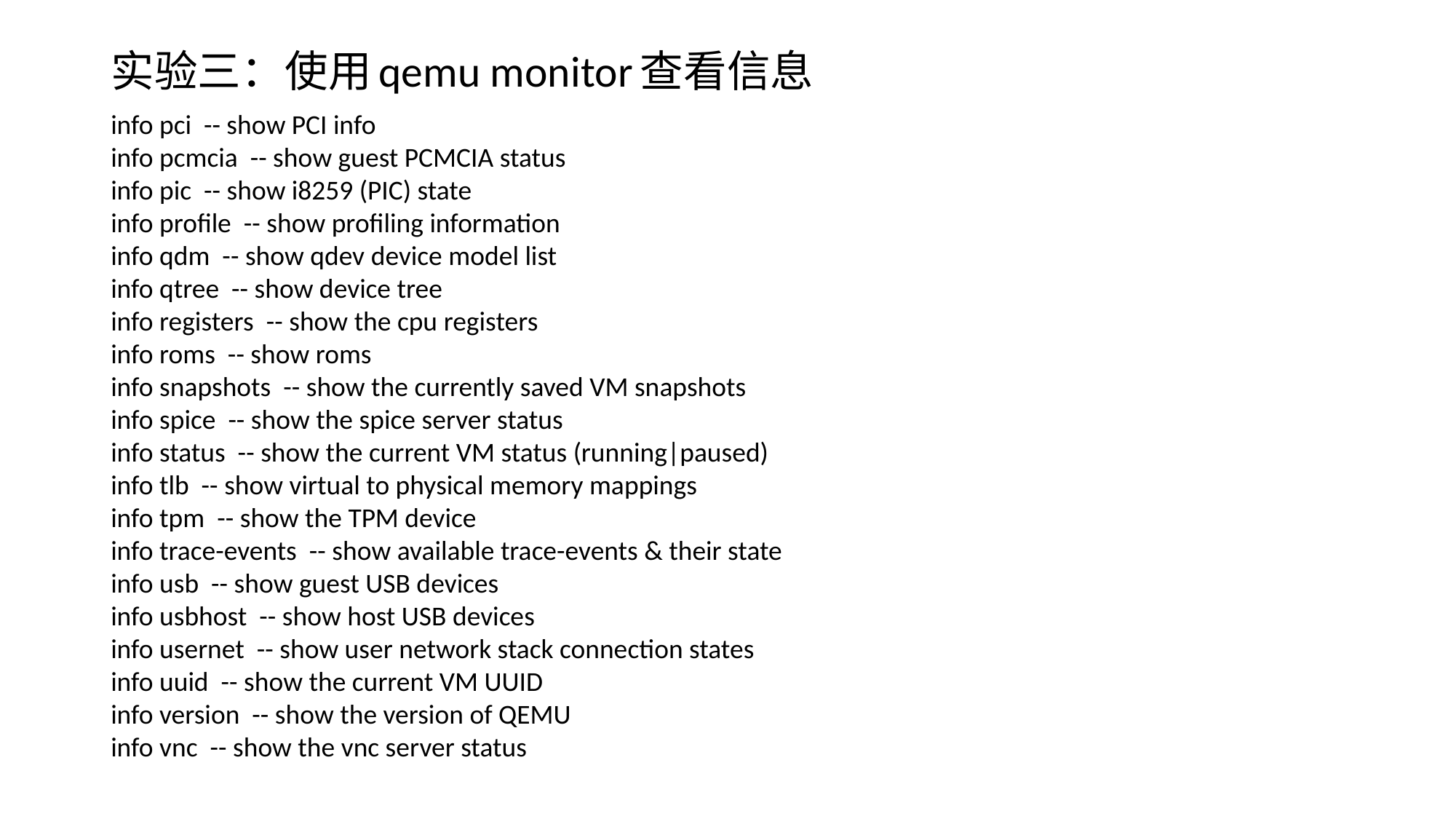

# 实验三：使用qemu monitor查看信息
info pci  -- show PCI info
info pcmcia  -- show guest PCMCIA status
info pic  -- show i8259 (PIC) state
info profile  -- show profiling information
info qdm  -- show qdev device model list
info qtree  -- show device tree
info registers  -- show the cpu registers
info roms  -- show roms
info snapshots  -- show the currently saved VM snapshots
info spice  -- show the spice server status
info status  -- show the current VM status (running|paused)
info tlb  -- show virtual to physical memory mappings
info tpm  -- show the TPM device
info trace-events  -- show available trace-events & their state
info usb  -- show guest USB devices
info usbhost  -- show host USB devices
info usernet  -- show user network stack connection states
info uuid  -- show the current VM UUID
info version  -- show the version of QEMU
info vnc  -- show the vnc server status